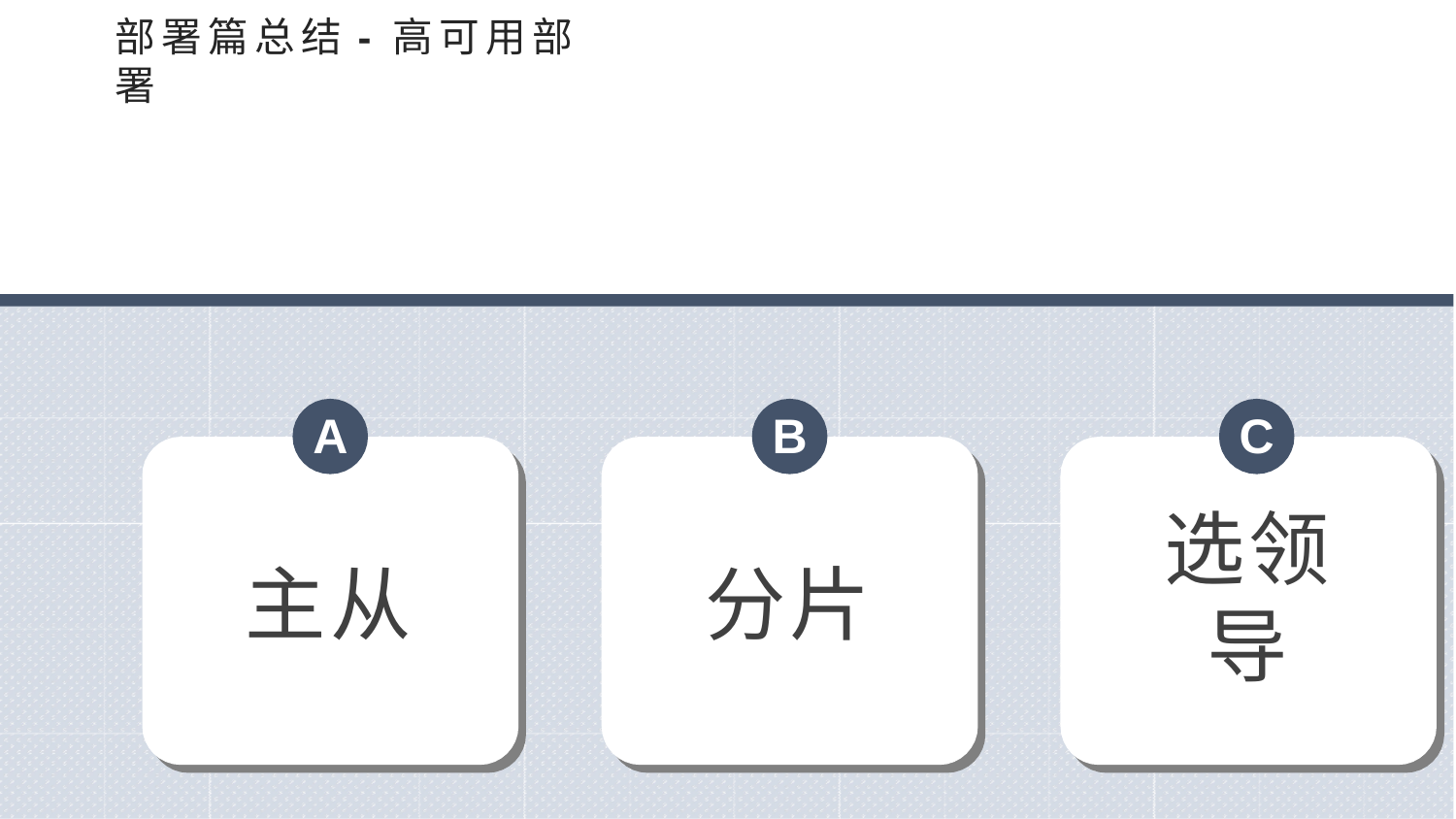

部署篇总结- 高可用部署

C
选领 导

A
B
主从
分片